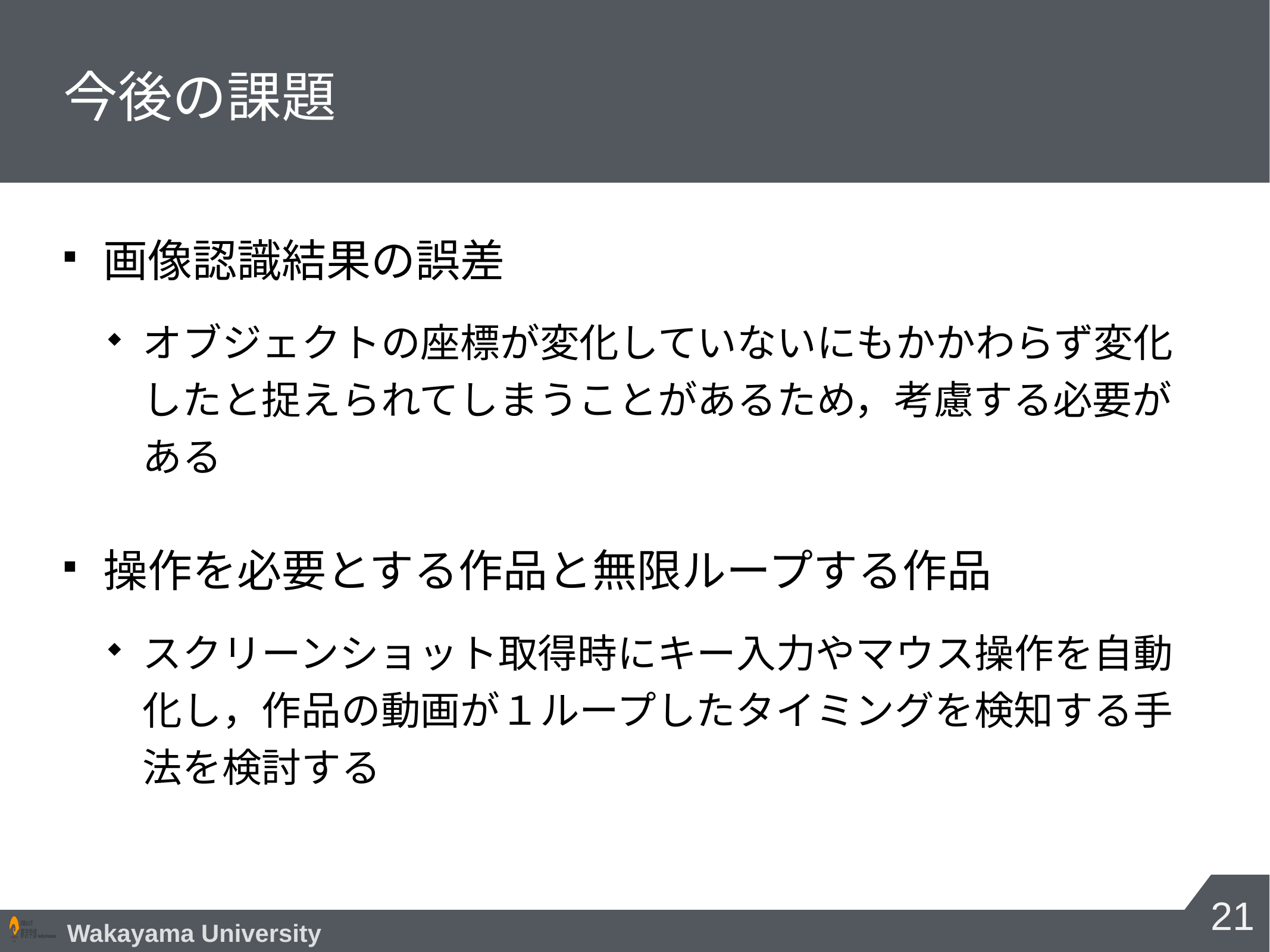

# 今後の課題
画像認識結果の誤差
オブジェクトの座標が変化していないにもかかわらず変化したと捉えられてしまうことがあるため，考慮する必要がある
操作を必要とする作品と無限ループする作品
スクリーンショット取得時にキー入力やマウス操作を自動化し，作品の動画が１ループしたタイミングを検知する手法を検討する

21